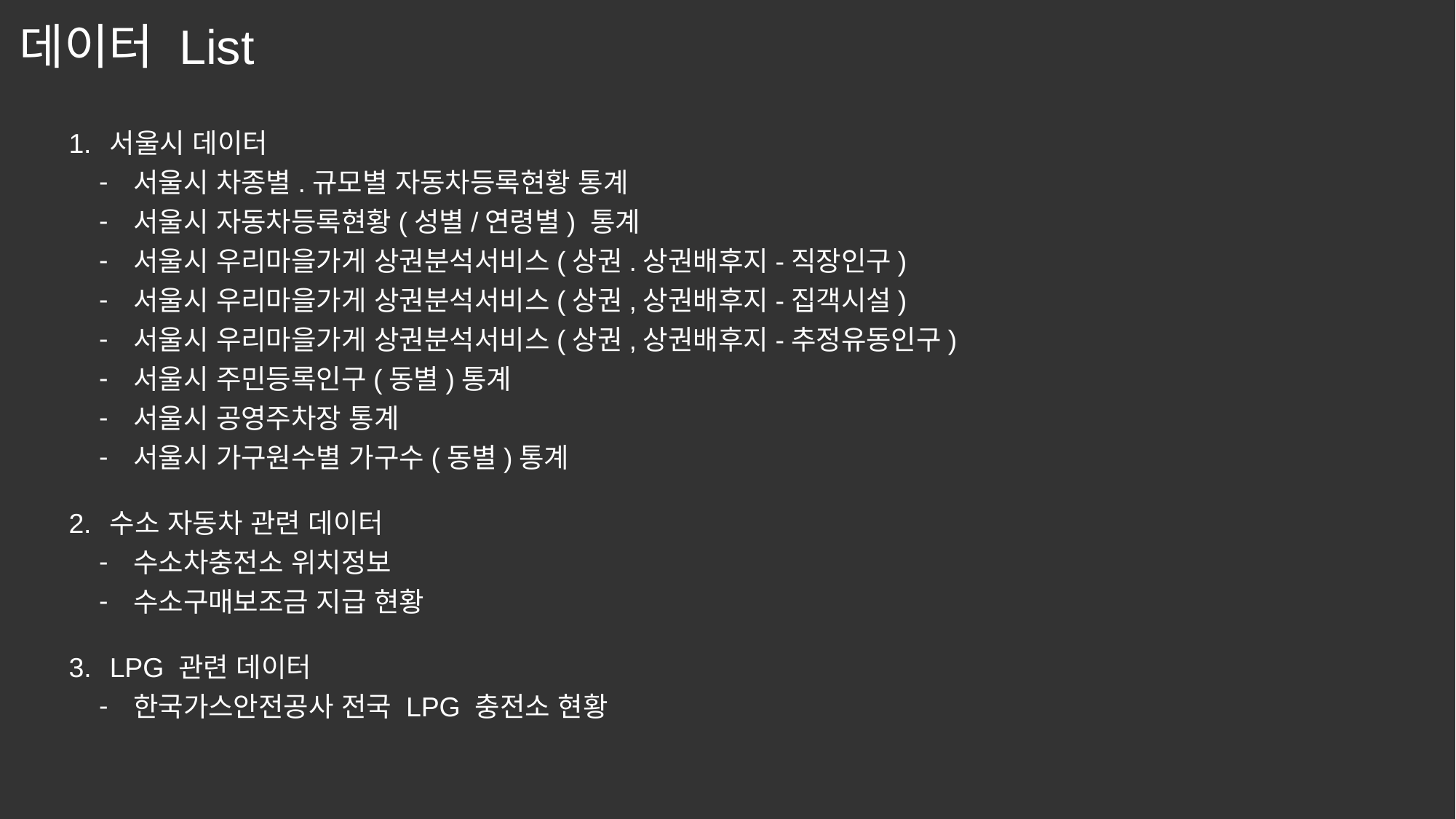

데이터 List
서울시 데이터
서울시 차종별.규모별 자동차등록현황 통계
서울시 자동차등록현황(성별/연령별) 통계
서울시 우리마을가게 상권분석서비스(상권.상권배후지-직장인구)
서울시 우리마을가게 상권분석서비스(상권,상권배후지-집객시설)
서울시 우리마을가게 상권분석서비스(상권,상권배후지-추정유동인구)
서울시 주민등록인구(동별)통계
서울시 공영주차장 통계
서울시 가구원수별 가구수(동별)통계

수소 자동차 관련 데이터
수소차충전소 위치정보
수소구매보조금 지급 현황

LPG 관련 데이터
한국가스안전공사 전국 LPG 충전소 현황